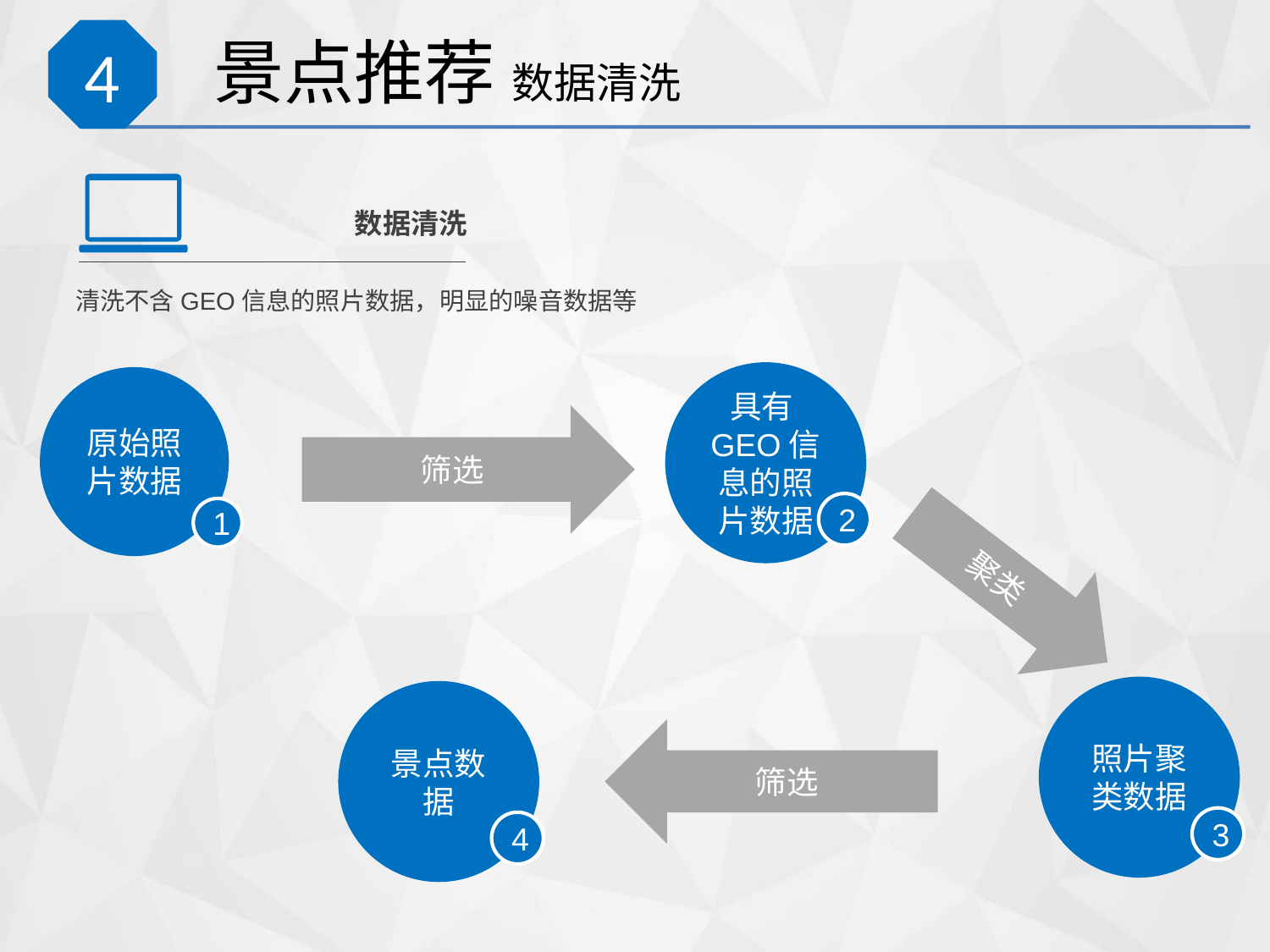

# 景点推荐 数据清洗
4

数据清洗
清洗不含GEO信息的照片数据，明显的噪音数据等

具有GEO信息的照片数据

原始照片数据
筛选
2
1
聚类

照片聚类数据

景点数据
筛选
3
4